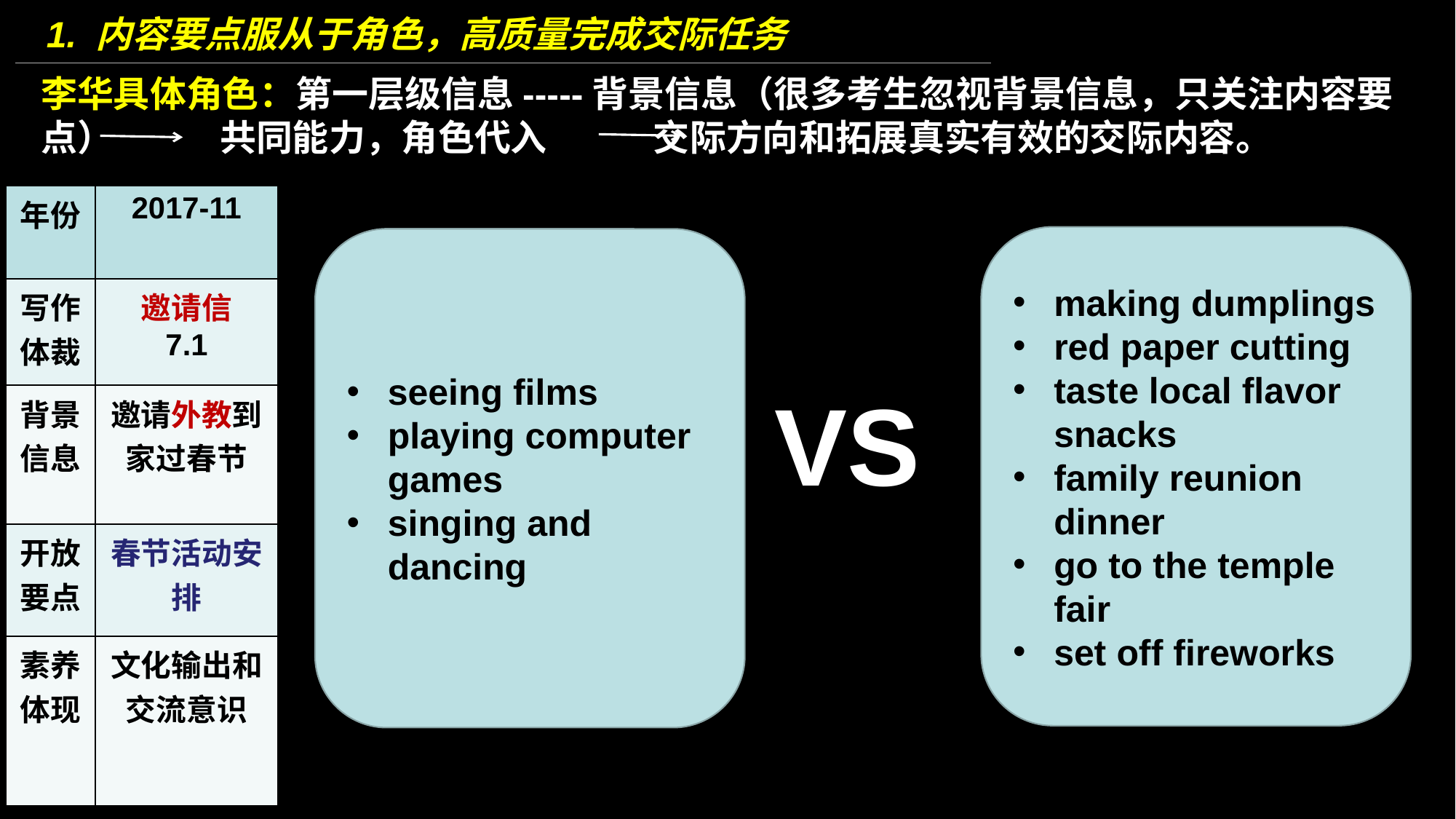

1. 内容要点服从于角色，高质量完成交际任务
李华具体角色：第一层级信息-----背景信息（很多考生忽视背景信息，只关注内容要点）             共同能力，角色代入             交际方向和拓展真实有效的交际内容。
| 年份 | 2017-11 |
| --- | --- |
| 写作体裁 | 邀请信 7.1 |
| 背景信息 | 邀请外教到家过春节 |
| 开放要点 | 春节活动安排 |
| 素养体现 | 文化输出和交流意识 |
making dumplings
red paper cutting
taste local flavor snacks
family reunion dinner
go to the temple fair
set off fireworks
seeing films
playing computer games
singing and dancing
VS